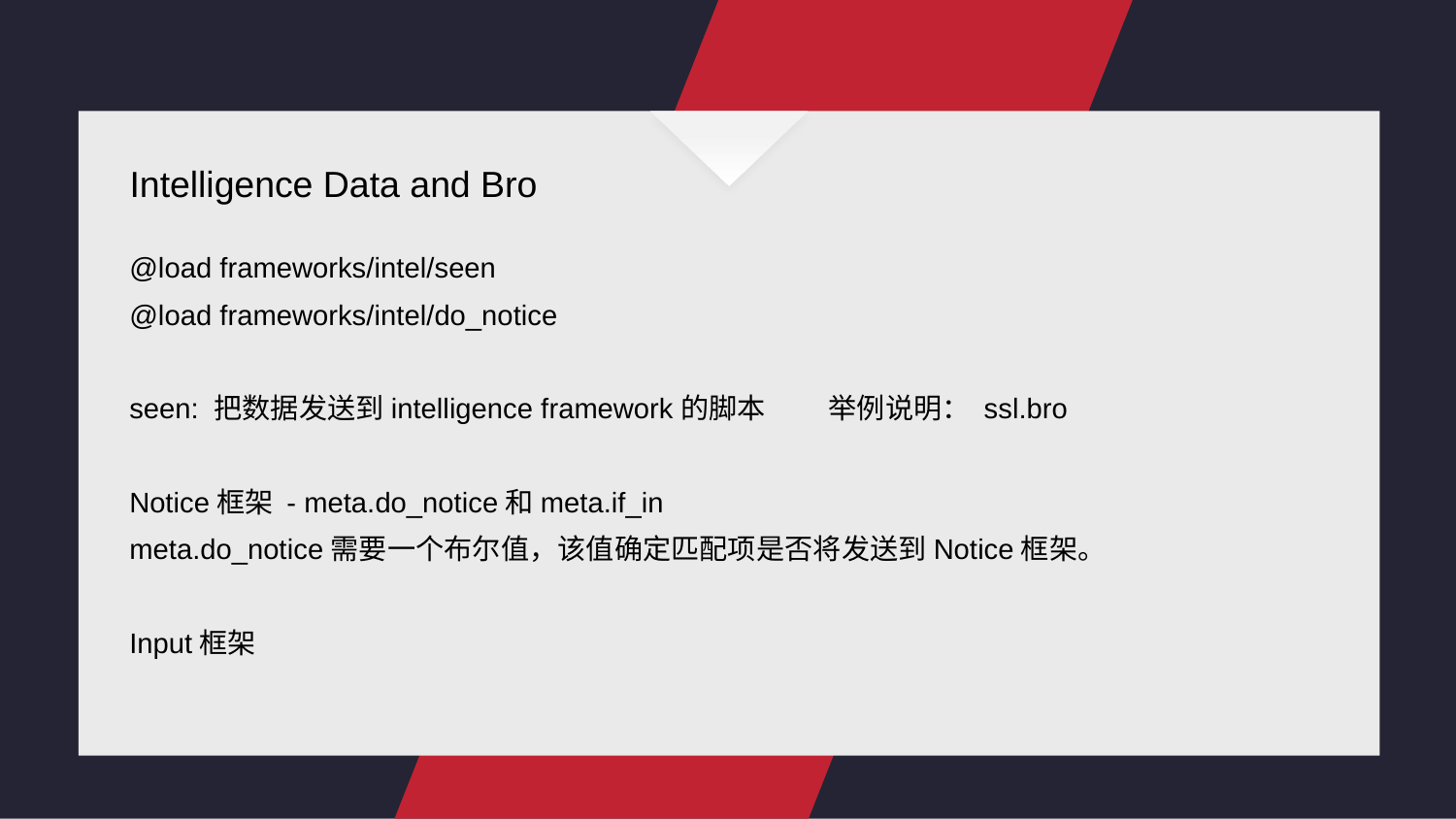

Intelligence Data and Bro
@load frameworks/intel/seen
@load frameworks/intel/do_notice

seen: 把数据发送到intelligence framework的脚本          举例说明： ssl.bro

Notice框架 - meta.do_notice和meta.if_in
meta.do_notice需要一个布尔值，该值确定匹配项是否将发送到Notice框架。

Input框架